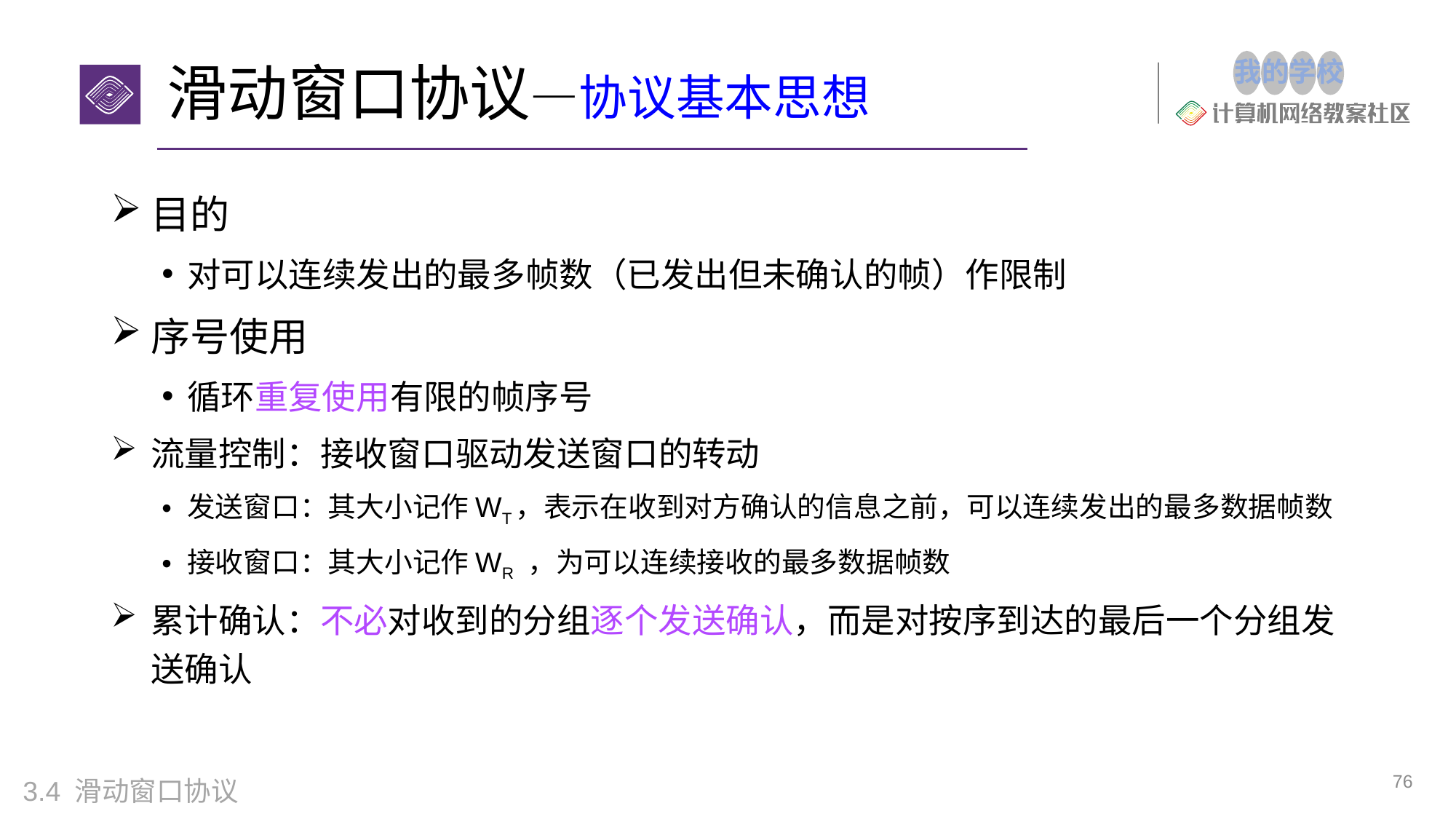

# 滑动窗口协议—协议基本思想
目的
对可以连续发出的最多帧数（已发出但未确认的帧）作限制
序号使用
循环重复使用有限的帧序号
流量控制：接收窗口驱动发送窗口的转动
发送窗口：其大小记作WT，表示在收到对方确认的信息之前，可以连续发出的最多数据帧数
接收窗口：其大小记作WR ，为可以连续接收的最多数据帧数
累计确认：不必对收到的分组逐个发送确认，而是对按序到达的最后一个分组发送确认
76
3.4 滑动窗口协议